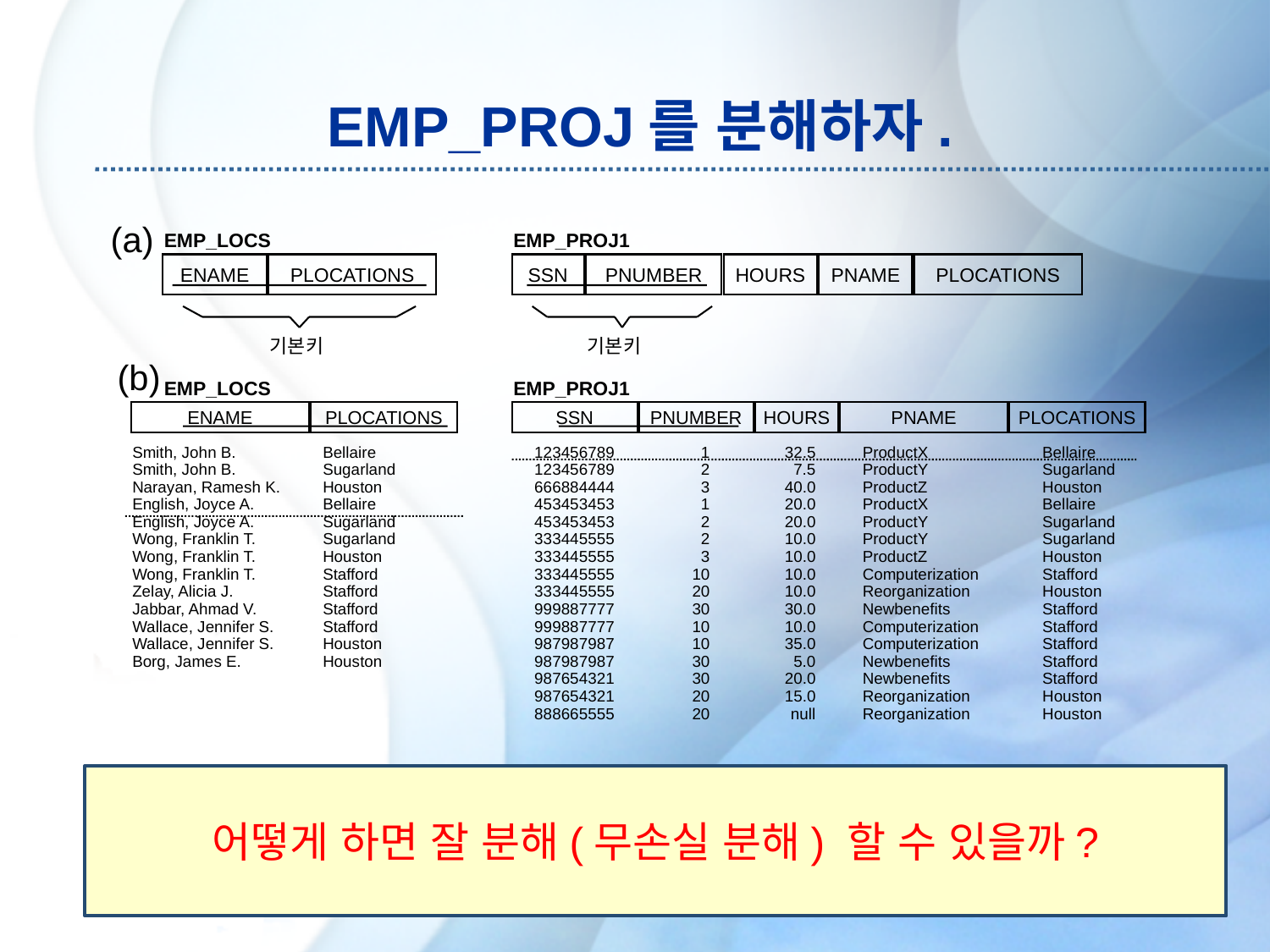

EMP_PROJ를 분해하자.
(a)
EMP_LOCS
EMP_PROJ1
ENAME
PLOCATIONS
SSN
PNUMBER
HOURS
PNAME
PLOCATIONS

기본키
기본키
(b)
EMP_LOCS
EMP_PROJ1
ENAME
PLOCATIONS
SSN
PNUMBER
HOURS
PNAME
PLOCATIONS

Smith, John B.
Smith, John B.
Narayan, Ramesh K.
English, Joyce A.
English, Joyce A.
Wong, Franklin T.
Wong, Franklin T.
Wong, Franklin T.
Zelay, Alicia J.
Jabbar, Ahmad V.
Wallace, Jennifer S.
Wallace, Jennifer S.
Borg, James E.
Bellaire
Sugarland
Houston
Bellaire
Sugarland
Sugarland
Houston
Stafford
Stafford
Stafford
Stafford
Houston
Houston
123456789
123456789
666884444
453453453
453453453
333445555
333445555
333445555
333445555
999887777
999887777
987987987
987987987
987654321
987654321
888665555
1
2
3
1
2
2
3
10
20
30
10
10
30
30
20
20
32.5
7.5
40.0
20.0
20.0
10.0
10.0
10.0
10.0
30.0
10.0
35.0
5.0
20.0
15.0
null
ProductX
ProductY
ProductZ
ProductX
ProductY
ProductY
ProductZ
Computerization
Reorganization
Newbenefits
Computerization
Computerization
Newbenefits
Newbenefits
Reorganization
Reorganization
Bellaire
Sugarland
Houston
Bellaire
Sugarland
Sugarland
Houston
Stafford
Houston
Stafford
Stafford
Stafford
Stafford
Stafford
Houston
Houston

어떻게 하면 잘 분해(무손실 분해) 할 수 있을까?